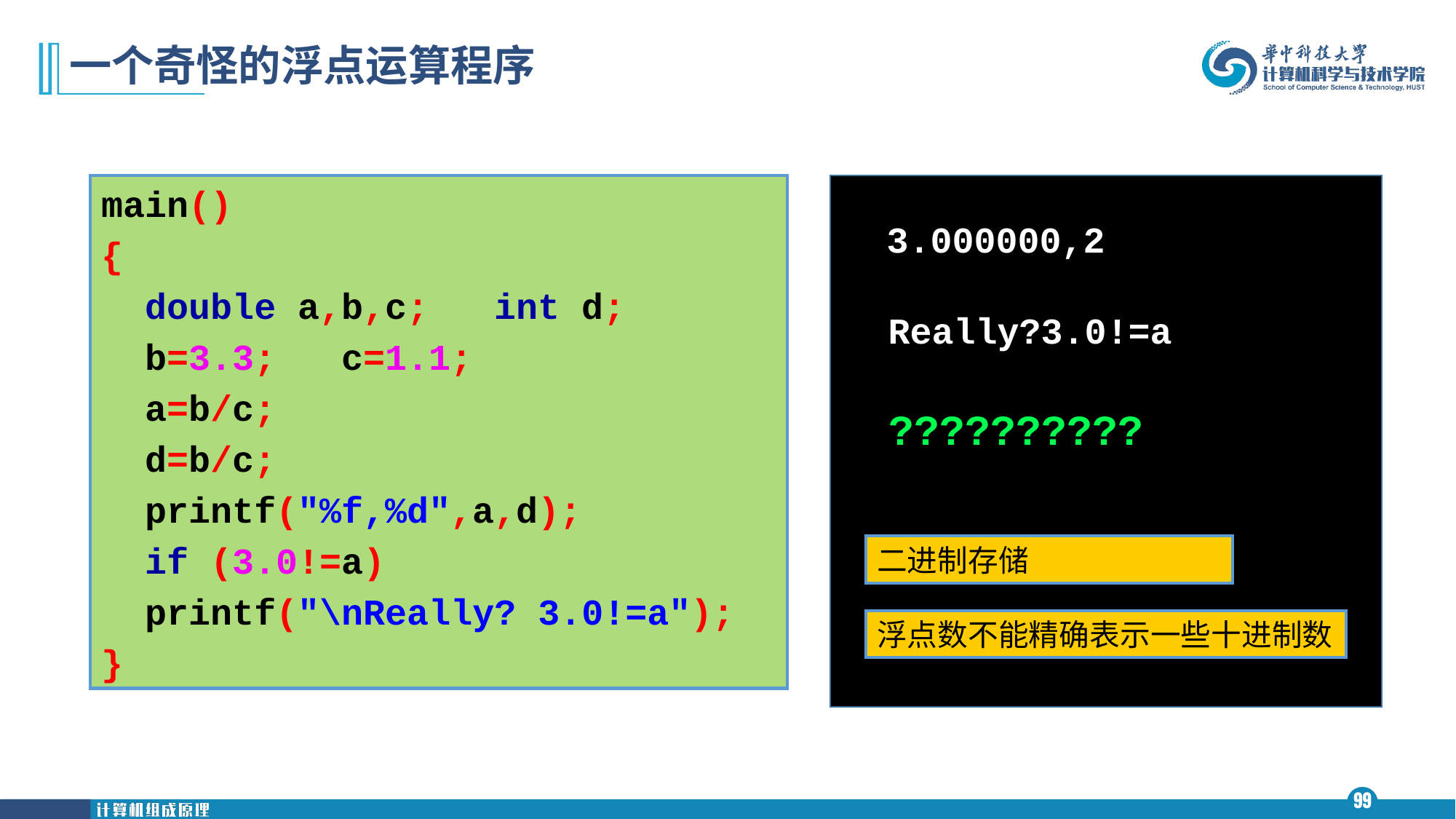

# 一个奇怪的浮点运算程序
main()
{
  double a,b,c;   int d;
  b=3.3;   c=1.1;
  a=b/c;
  d=b/c;
  printf("%f,%d",a,d);
  if (3.0!=a)
  printf("\nReally? 3.0!=a");
}

3.000000,2
Really?3.0!=a
??????????
二进制存储
浮点数不能精确表示一些十进制数